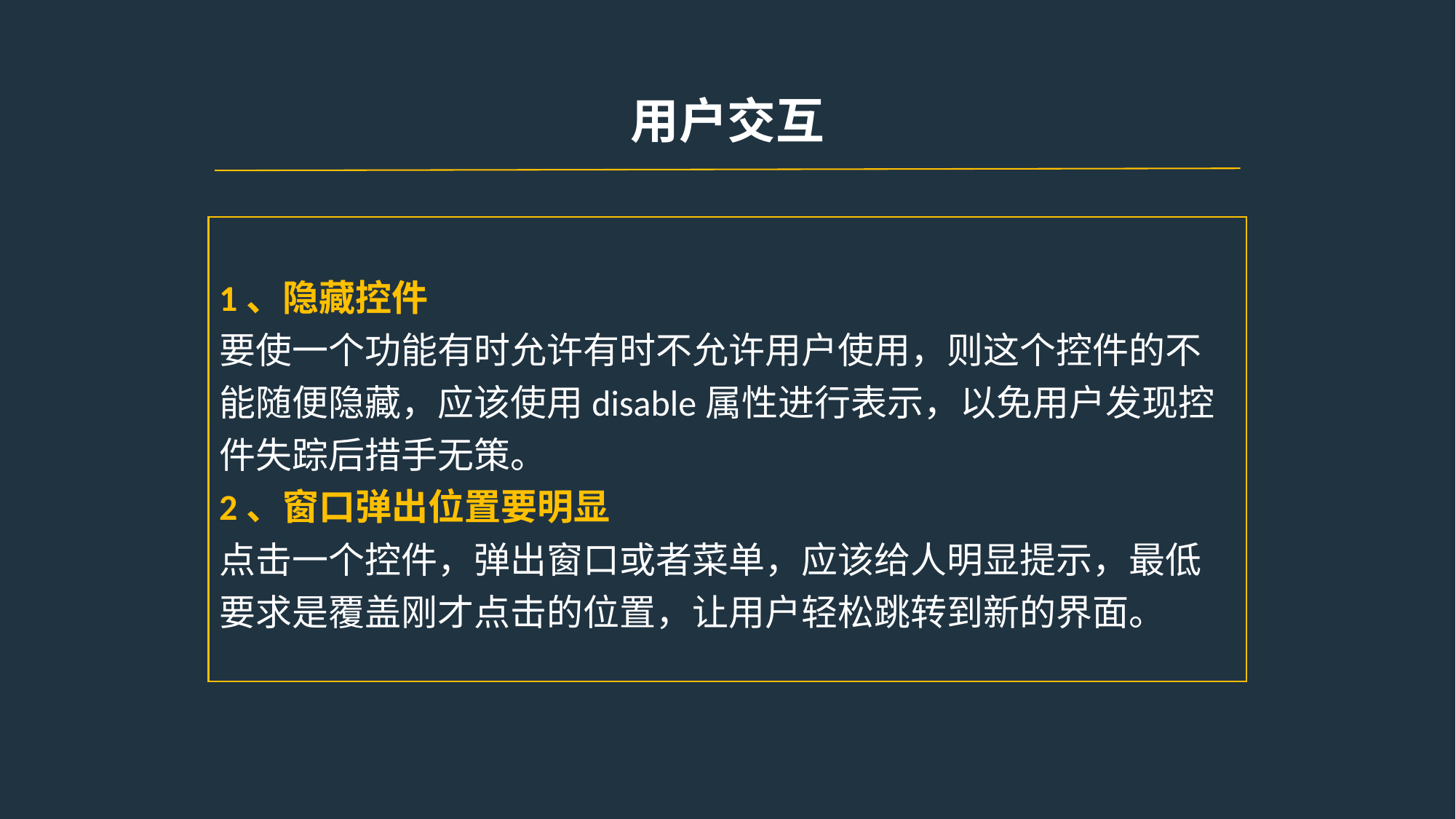

用户交互
1、隐藏控件
要使一个功能有时允许有时不允许用户使用，则这个控件的不能随便隐藏，应该使用disable属性进行表示，以免用户发现控件失踪后措手无策。
2、窗口弹出位置要明显
点击一个控件，弹出窗口或者菜单，应该给人明显提示，最低要求是覆盖刚才点击的位置，让用户轻松跳转到新的界面。